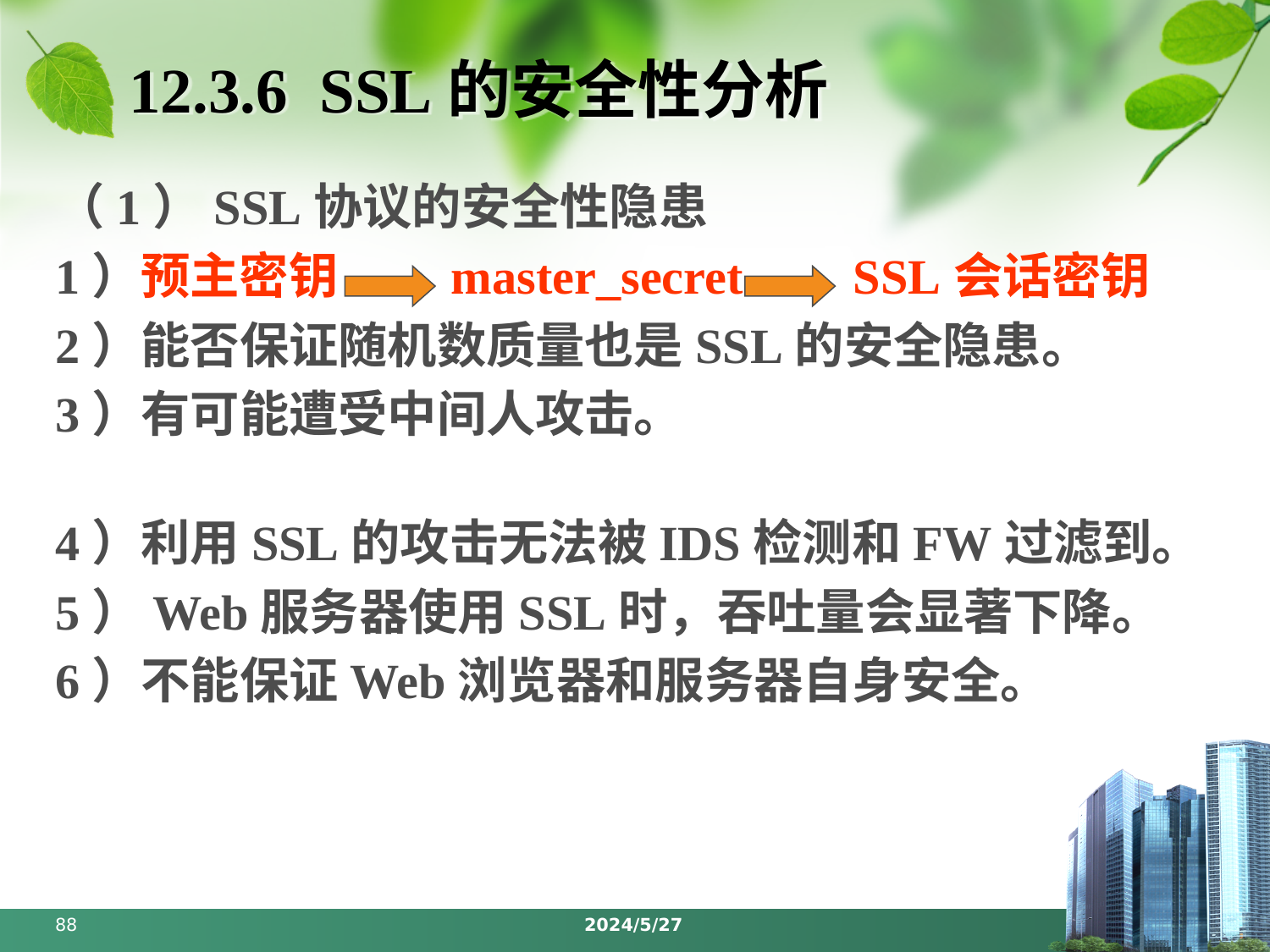

# 12.3.6  SSL的安全性分析
（1）SSL协议的安全性隐患
1）预主密钥         master_secret         SSL会话密钥
2）能否保证随机数质量也是SSL的安全隐患。
3）有可能遭受中间人攻击。

4）利用SSL的攻击无法被IDS检测和FW过滤到。
5）Web服务器使用SSL时，吞吐量会显著下降。
6）不能保证Web浏览器和服务器自身安全。

88
2024/5/27